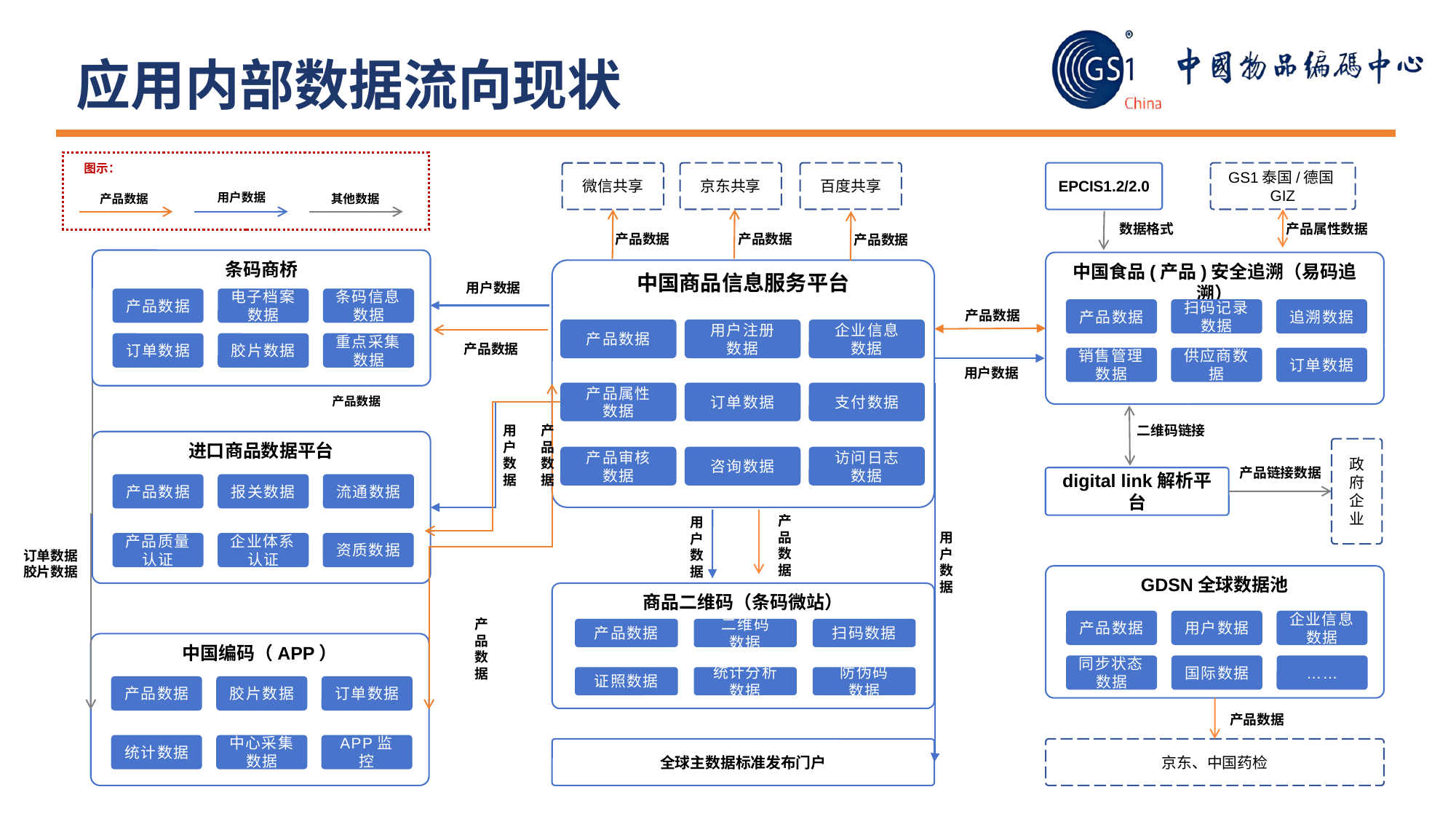

应用内部数据流向现状

图示：
京东共享
百度共享
EPCIS1.2/2.0
GS1泰国/德国GIZ
微信共享
用户数据
产品数据
其他数据
数据格式
产品属性数据
产品数据
产品数据
产品数据
条码商桥
产品数据
电子档案数据
条码信息数据
订单数据
胶片数据
重点采集数据
中国食品(产品)安全追溯（易码追溯）
产品数据
扫码记录数据
追溯数据
销售管理数据
供应商数据
订单数据
中国商品信息服务平台
用户数据
产品数据
产品数据
用户注册
数据
企业信息
数据
产品数据
用户数据
产品属性
数据
订单数据
支付数据
产品数据
用户数据
产品数据
二维码链接
进口商品数据平台
产品数据
报关数据
流通数据
产品质量认证
企业体系认证
资质数据
政府企业
产品审核
数据
咨询数据
访问日志
数据
产品链接数据
digital link解析平台
产品数据
用户数据
用户数据
订单数据
胶片数据
GDSN全球数据池
产品数据
用户数据
企业信息数据
同步状态数据
国际数据
……
商品二维码（条码微站）
产品数据
二维码
数据
扫码数据
证照数据
统计分析
数据
防伪码
数据
产品数据
中国编码（APP）
产品数据
胶片数据
订单数据
统计数据
中心采集数据
APP监控
产品数据
全球主数据标准发布门户
京东、中国药检